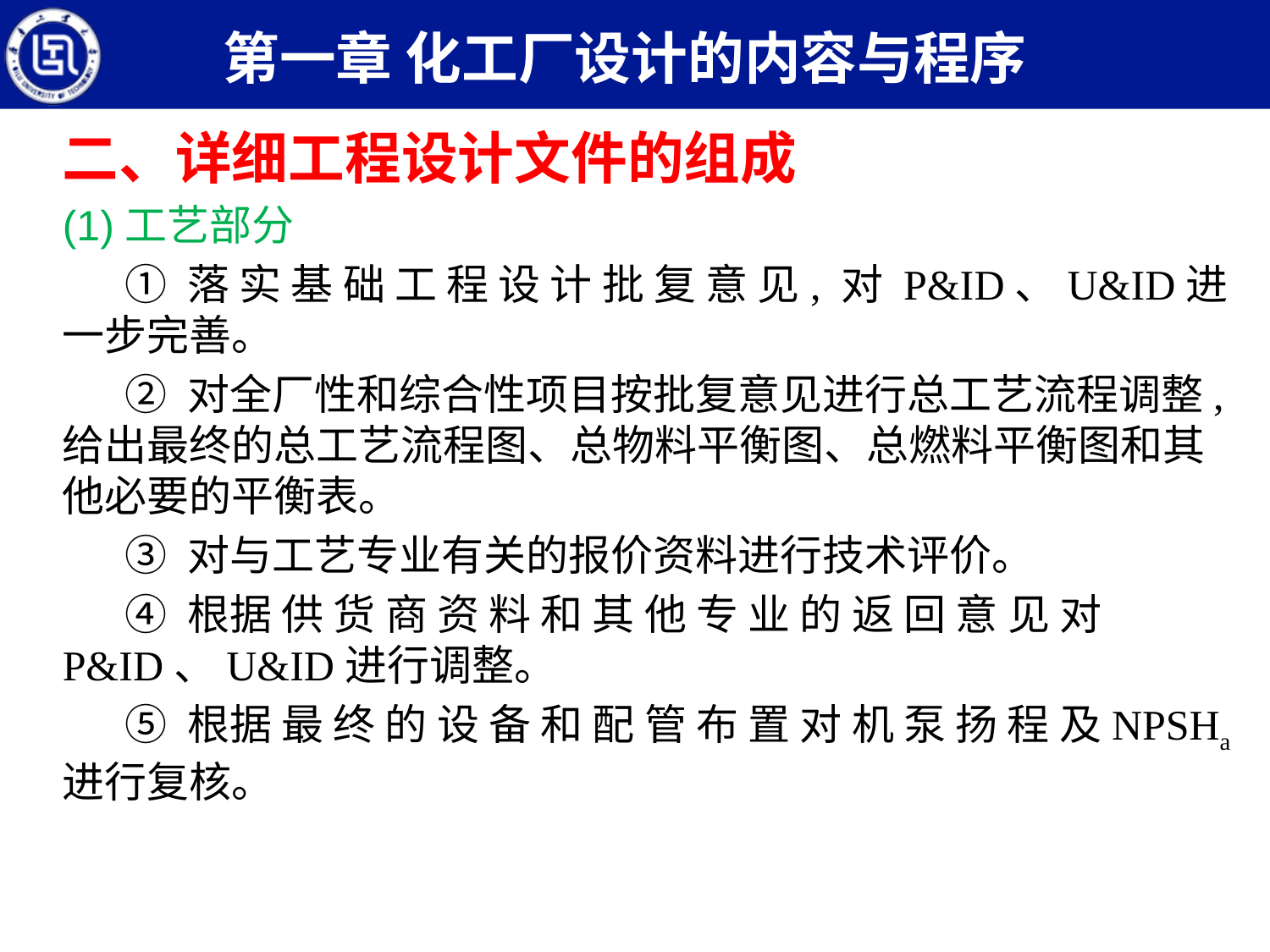

第一章 化工厂设计的内容与程序
二、详细工程设计文件的组成
(1)工艺部分
① 落 实 基 础 工 程 设 计 批 复 意 见, 对 P&ID、U&ID进一步完善。
② 对全厂性和综合性项目按批复意见进行总工艺流程调整,给出最终的总工艺流程图、总物料平衡图、总燃料平衡图和其他必要的平衡表。
③ 对与工艺专业有关的报价资料进行技术评价。
④ 根据 供 货 商 资 料 和 其 他 专 业 的 返 回 意 见 对P&ID、U&ID进行调整。
⑤ 根据 最 终 的 设 备 和 配 管 布 置 对 机 泵 扬 程 及NPSHa 进行复核。